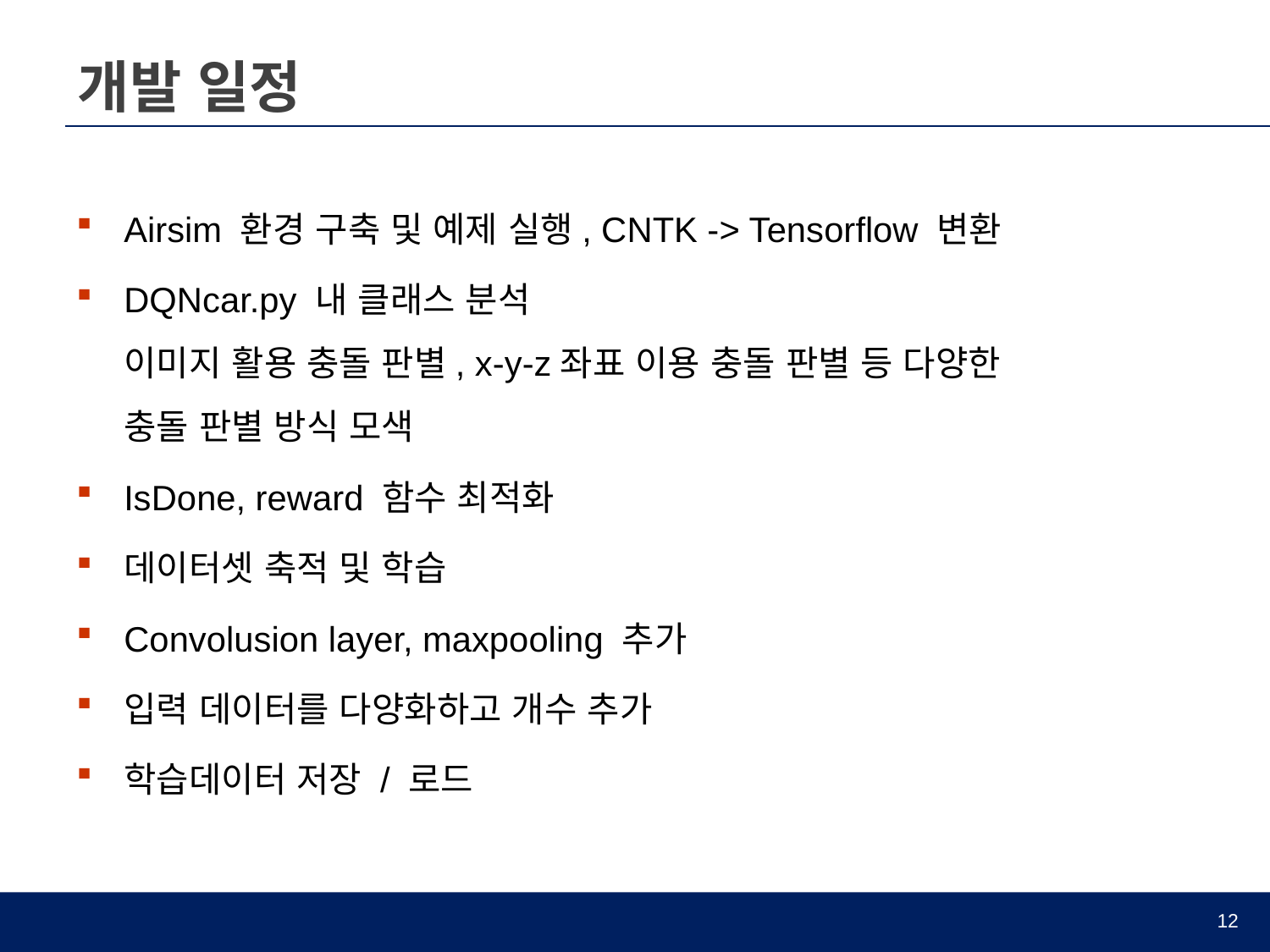

# 개발 일정
Airsim 환경 구축 및 예제 실행, CNTK -> Tensorflow 변환
DQNcar.py 내 클래스 분석
이미지 활용 충돌 판별, x-y-z좌표 이용 충돌 판별 등 다양한
충돌 판별 방식 모색
IsDone, reward 함수 최적화
데이터셋 축적 및 학습
Convolusion layer, maxpooling 추가
입력 데이터를 다양화하고 개수 추가
학습데이터 저장 / 로드

12